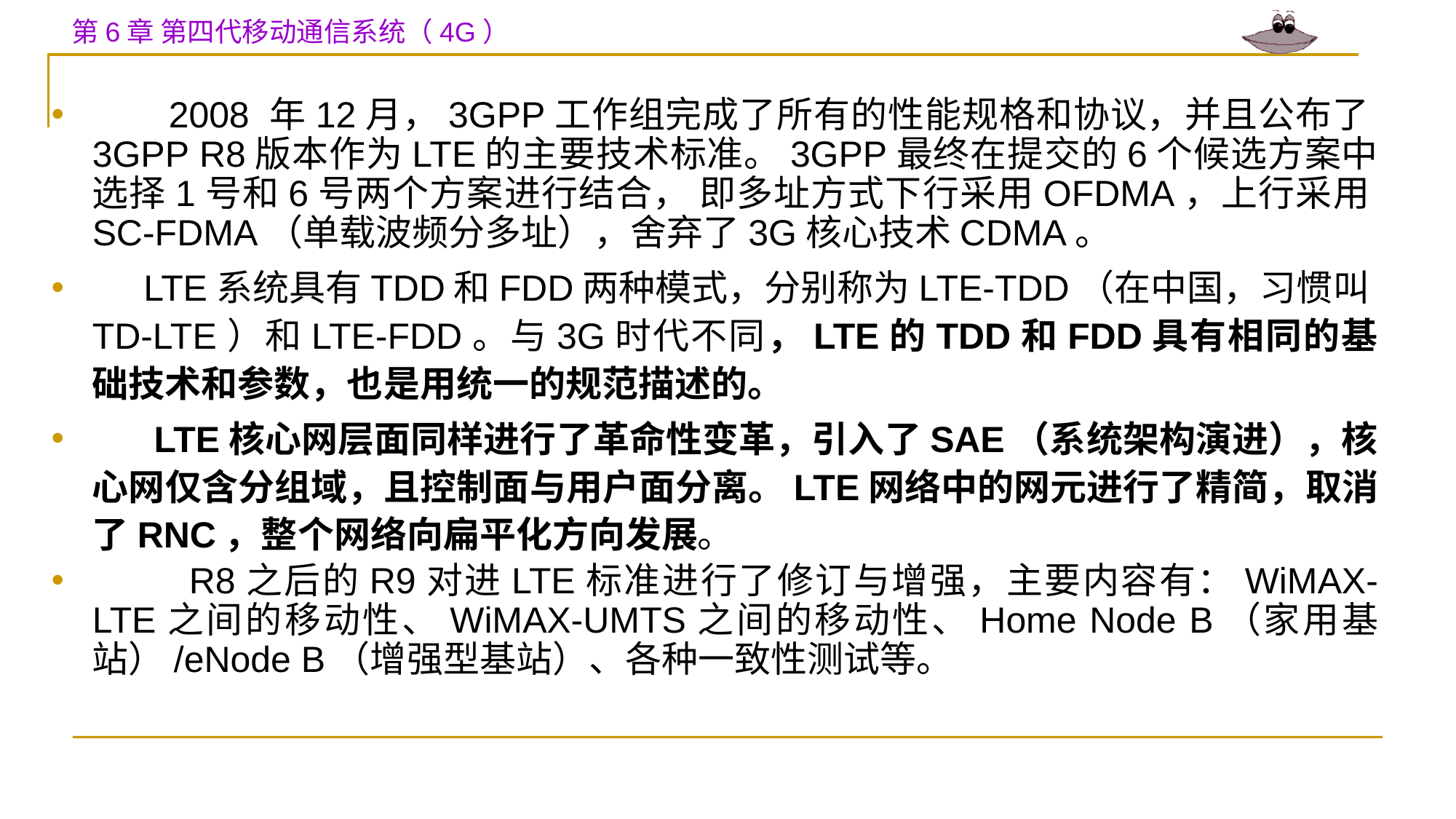

2008 年12月，3GPP工作组完成了所有的性能规格和协议，并且公布了3GPP R8版本作为LTE的主要技术标准。3GPP最终在提交的6个候选方案中选择1号和6号两个方案进行结合， 即多址方式下行采用OFDMA，上行采用SC-FDMA（单载波频分多址），舍弃了3G核心技术CDMA。
     LTE系统具有TDD和FDD两种模式，分别称为LTE-TDD（在中国，习惯叫TD-LTE）和LTE-FDD。与3G时代不同，LTE的TDD和FDD具有相同的基础技术和参数，也是用统一的规范描述的。
      LTE核心网层面同样进行了革命性变革，引入了SAE（系统架构演进），核心网仅含分组域，且控制面与用户面分离。LTE网络中的网元进行了精简，取消了RNC，整个网络向扁平化方向发展。
        R8之后的R9对进LTE标准进行了修订与增强，主要内容有：WiMAX-LTE之间的移动性、WiMAX-UMTS之间的移动性、Home Node B（家用基站）/eNode B（增强型基站）、各种一致性测试等。